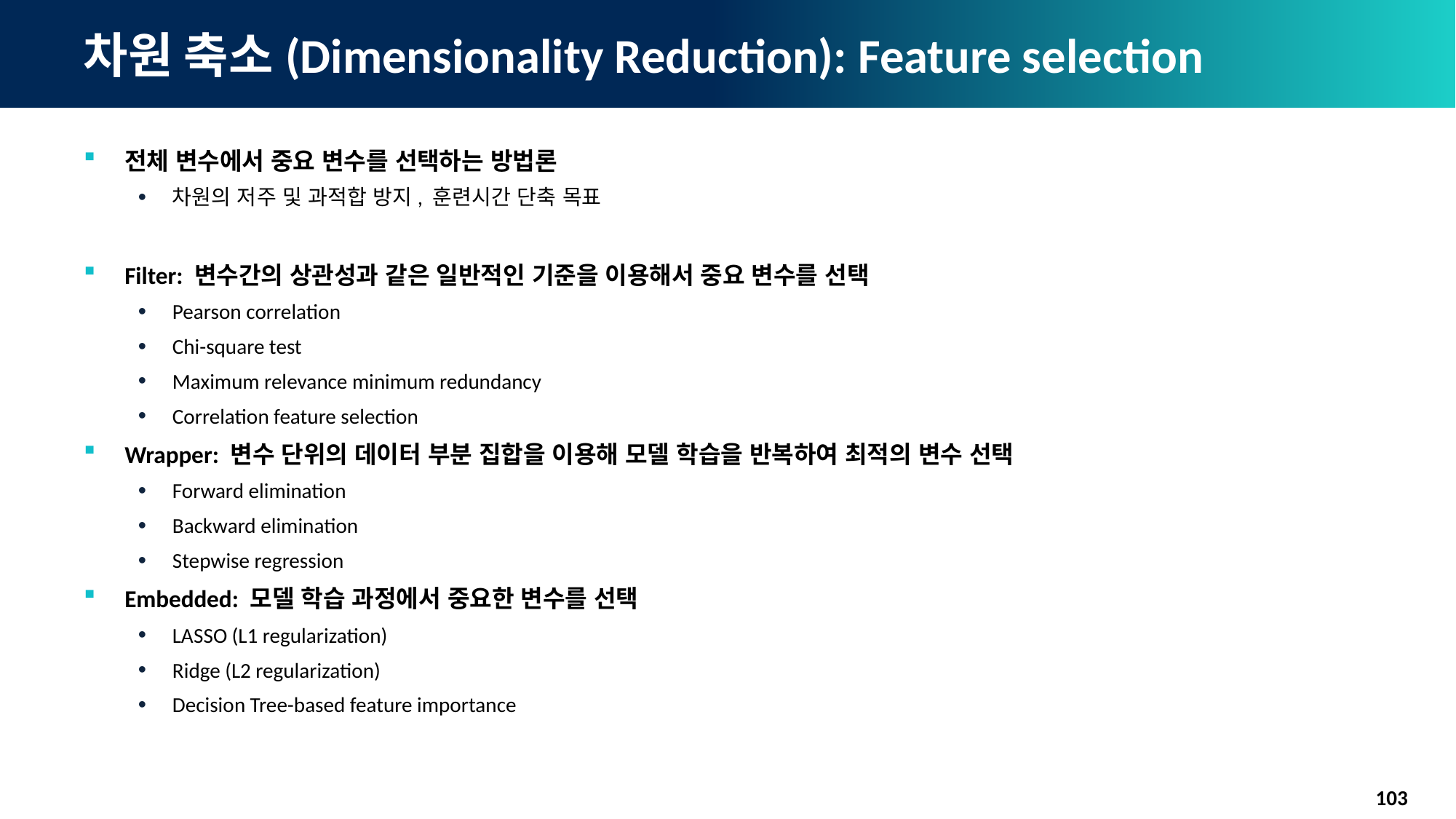

# 차원 축소(Dimensionality Reduction): Feature selection
전체 변수에서 중요 변수를 선택하는 방법론
차원의 저주 및 과적합 방지, 훈련시간 단축 목표

Filter: 변수간의 상관성과 같은 일반적인 기준을 이용해서 중요 변수를 선택
Pearson correlation
Chi-square test
Maximum relevance minimum redundancy
Correlation feature selection
Wrapper: 변수 단위의 데이터 부분 집합을 이용해 모델 학습을 반복하여 최적의 변수 선택
Forward elimination
Backward elimination
Stepwise regression
Embedded: 모델 학습 과정에서 중요한 변수를 선택
LASSO (L1 regularization)
Ridge (L2 regularization)
Decision Tree-based feature importance

103